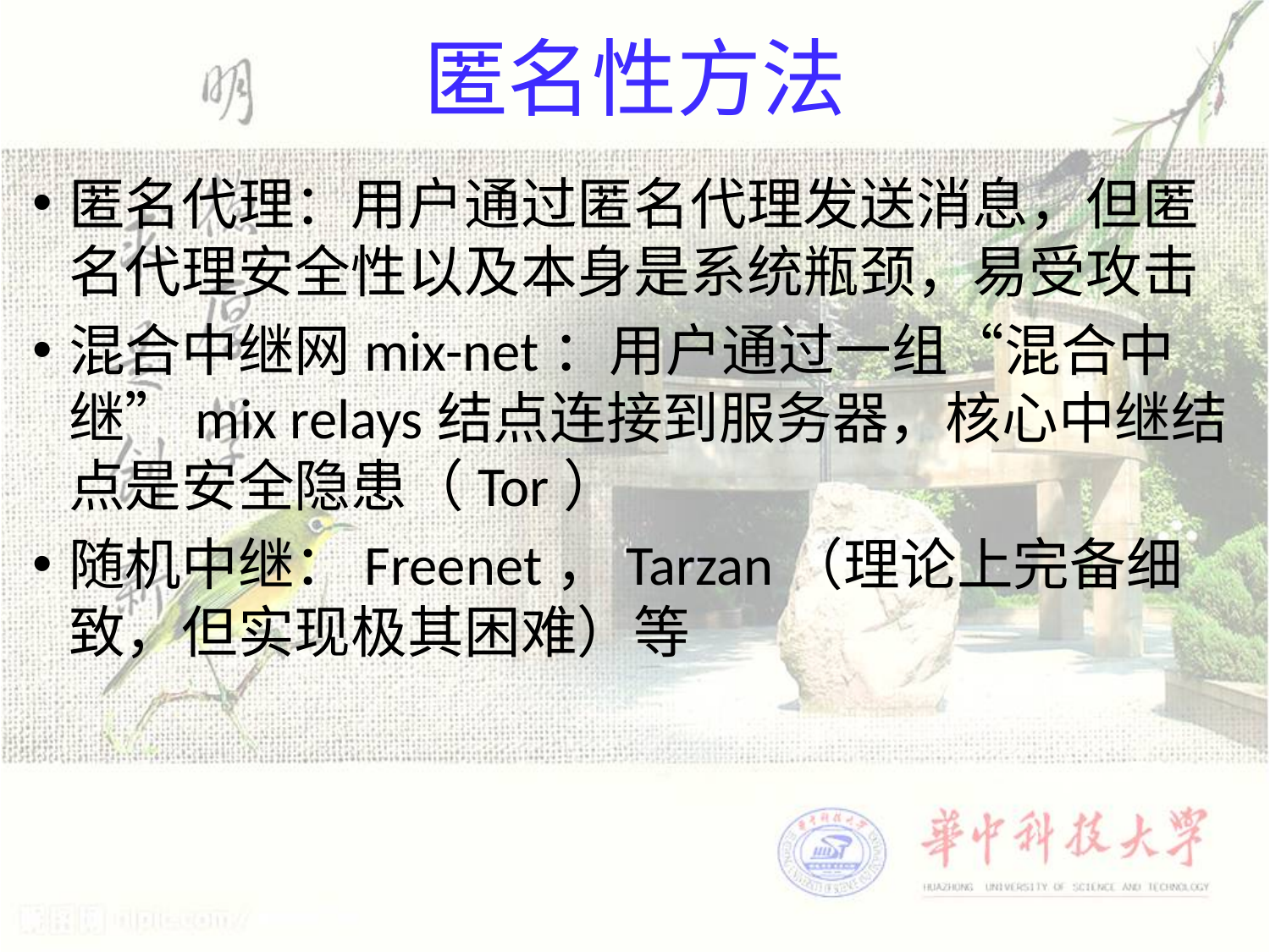

# 匿名性方法
匿名代理：用户通过匿名代理发送消息，但匿名代理安全性以及本身是系统瓶颈，易受攻击
混合中继网mix-net：用户通过一组“混合中继”mix relays结点连接到服务器，核心中继结点是安全隐患（Tor）
随机中继：Freenet，Tarzan（理论上完备细致，但实现极其困难）等